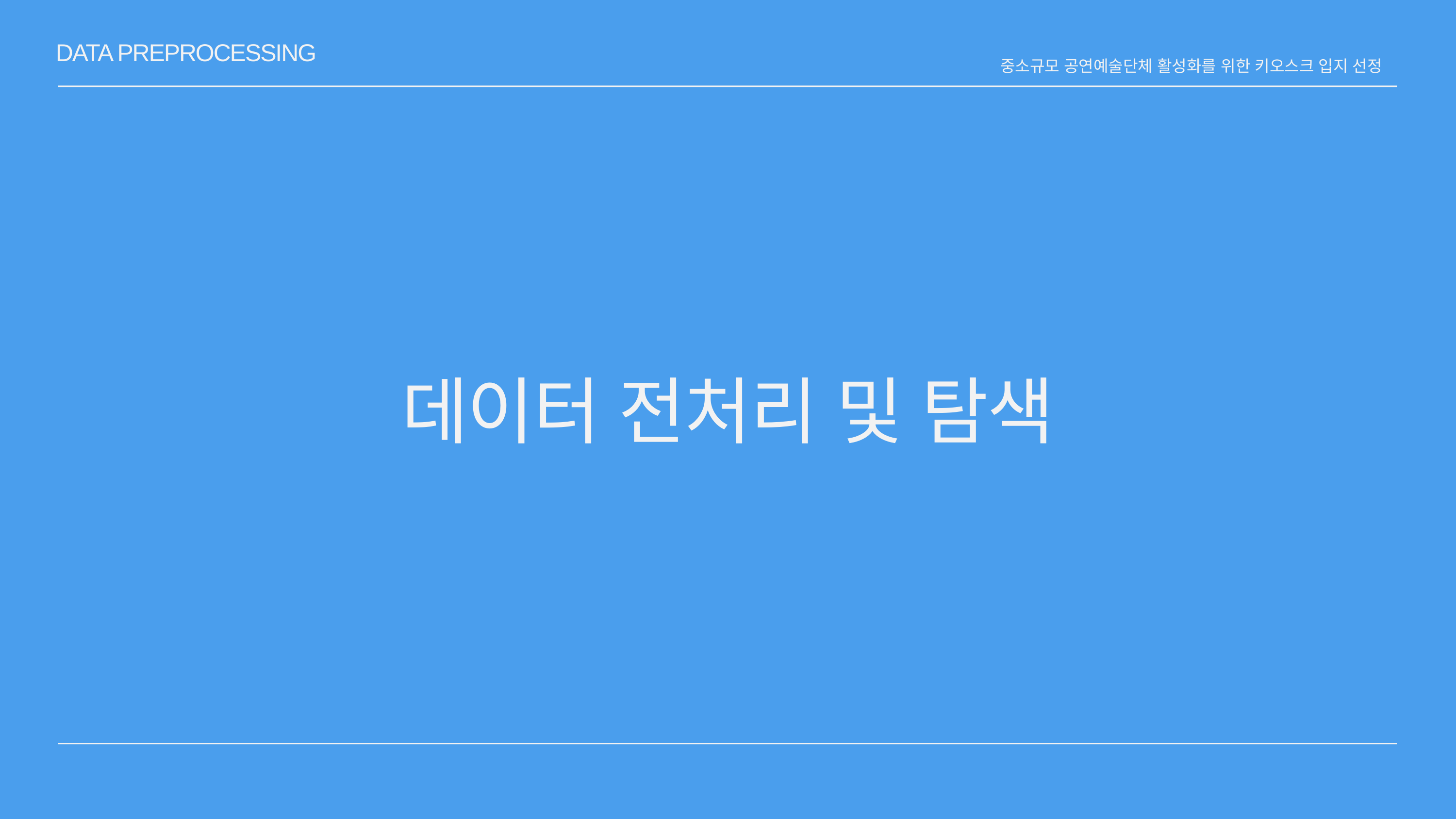

DATA PREPROCESSING
중소규모 공연예술단체 활성화를 위한 키오스크 입지 선정

데이터 전처리 및 탐색